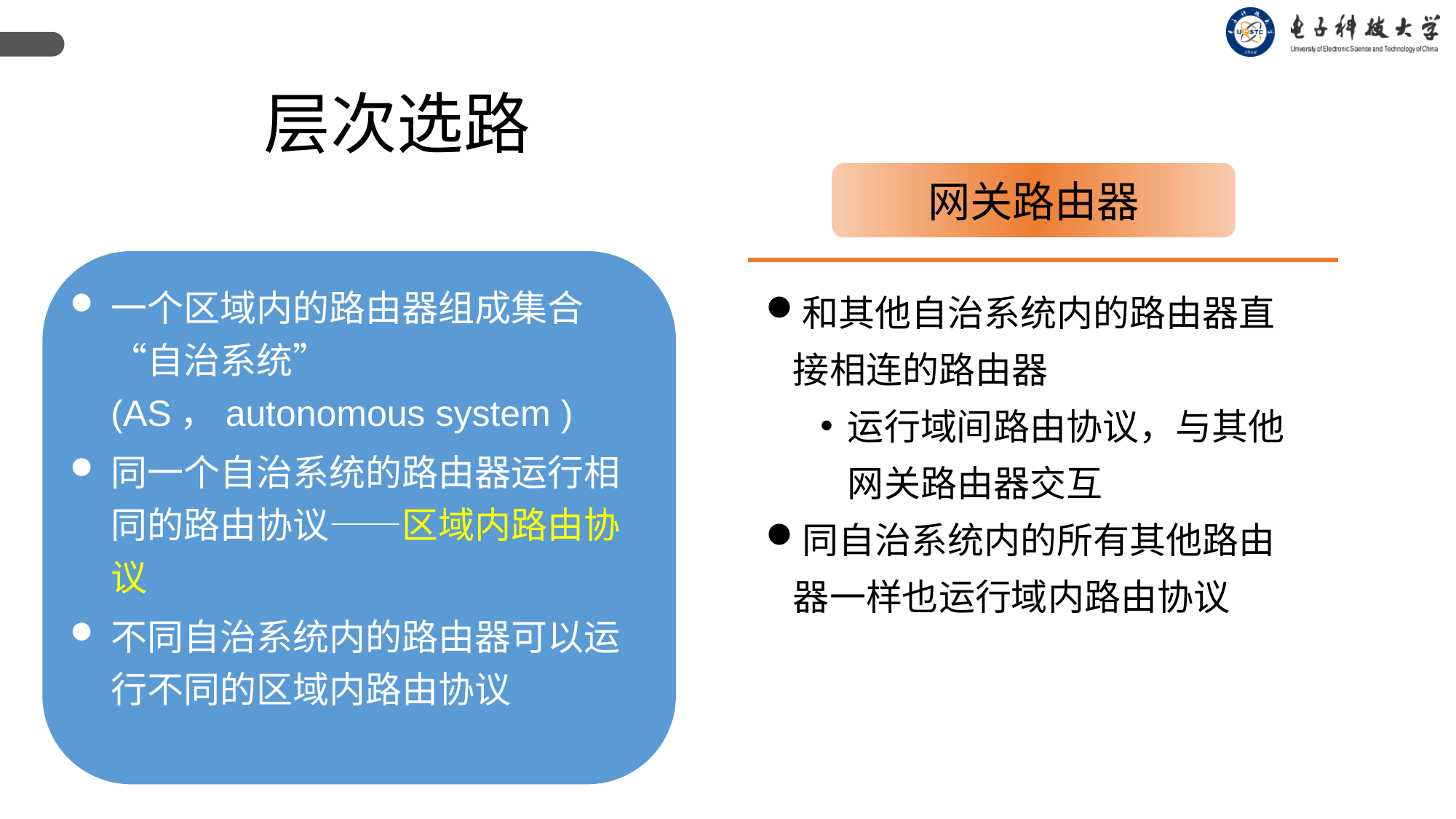

层次选路
网关路由器

一个区域内的路由器组成集合 “自治系统” (AS，autonomous system )
同一个自治系统的路由器运行相同的路由协议——区域内路由协议
不同自治系统内的路由器可以运行不同的区域内路由协议
和其他自治系统内的路由器直接相连的路由器
运行域间路由协议，与其他网关路由器交互
同自治系统内的所有其他路由器一样也运行域内路由协议